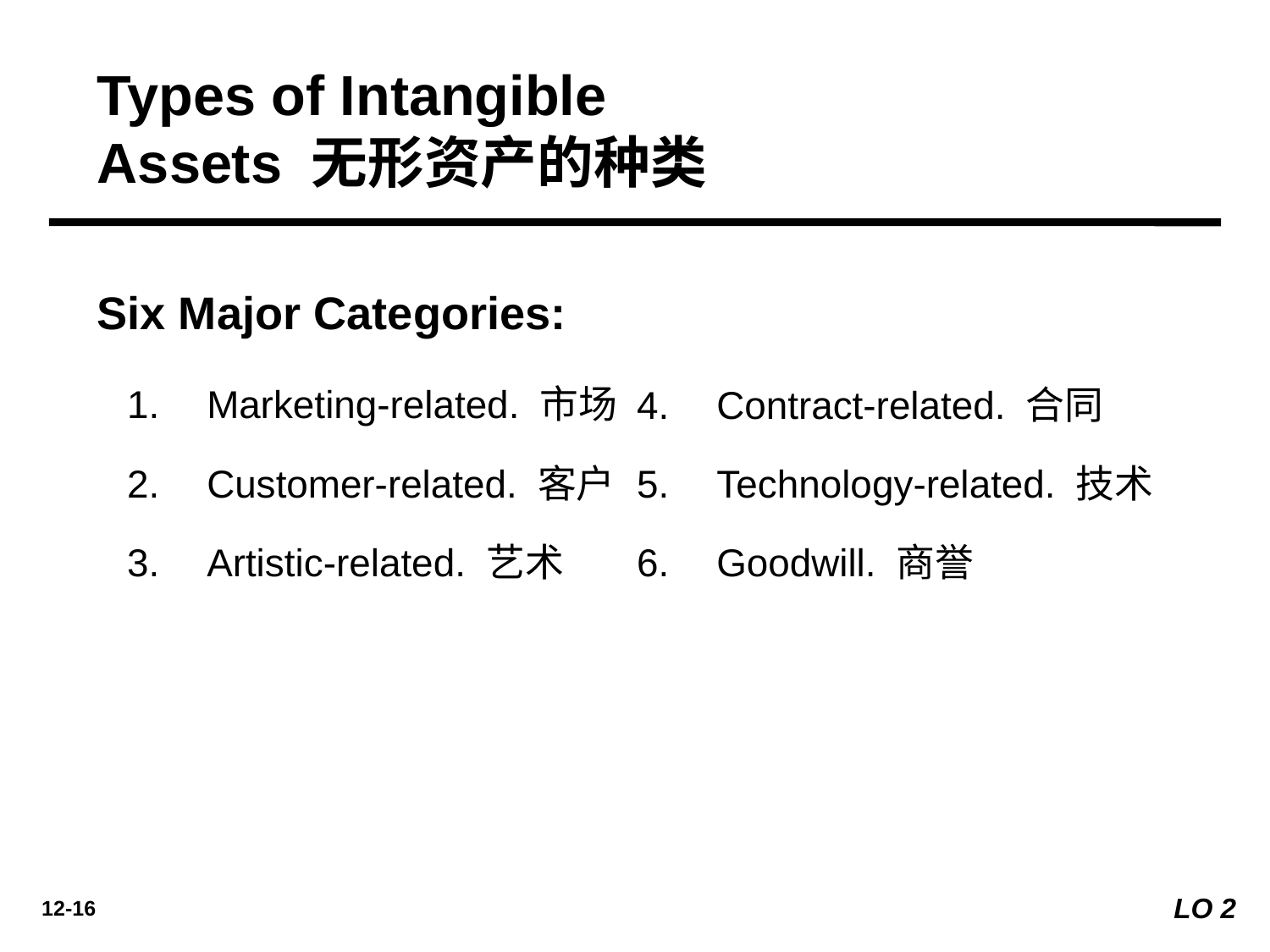

Types of Intangible
Assets 无形资产的种类

Six Major Categories:
Marketing-related. 市场
Customer-related. 客户
Artistic-related. 艺术
Contract-related. 合同
Technology-related. 技术
Goodwill. 商誉
LO 2